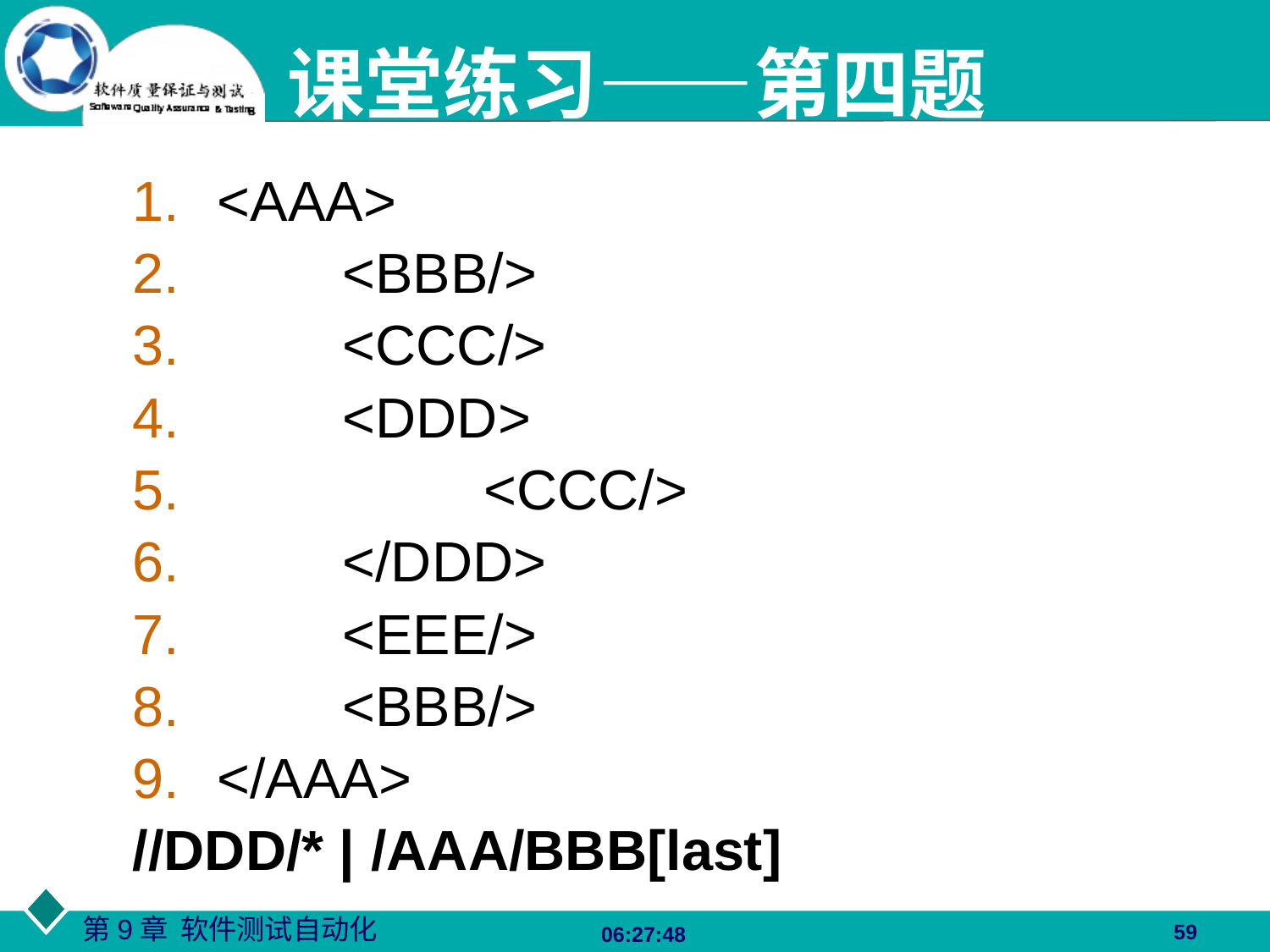

课堂练习——第四题
<AAA>
        <BBB/>
        <CCC/>
        <DDD>
                 <CCC/>
        </DDD>
        <EEE/>
        <BBB/>
</AAA>
//DDD/* | /AAA/BBB[last]
59
06:27:48